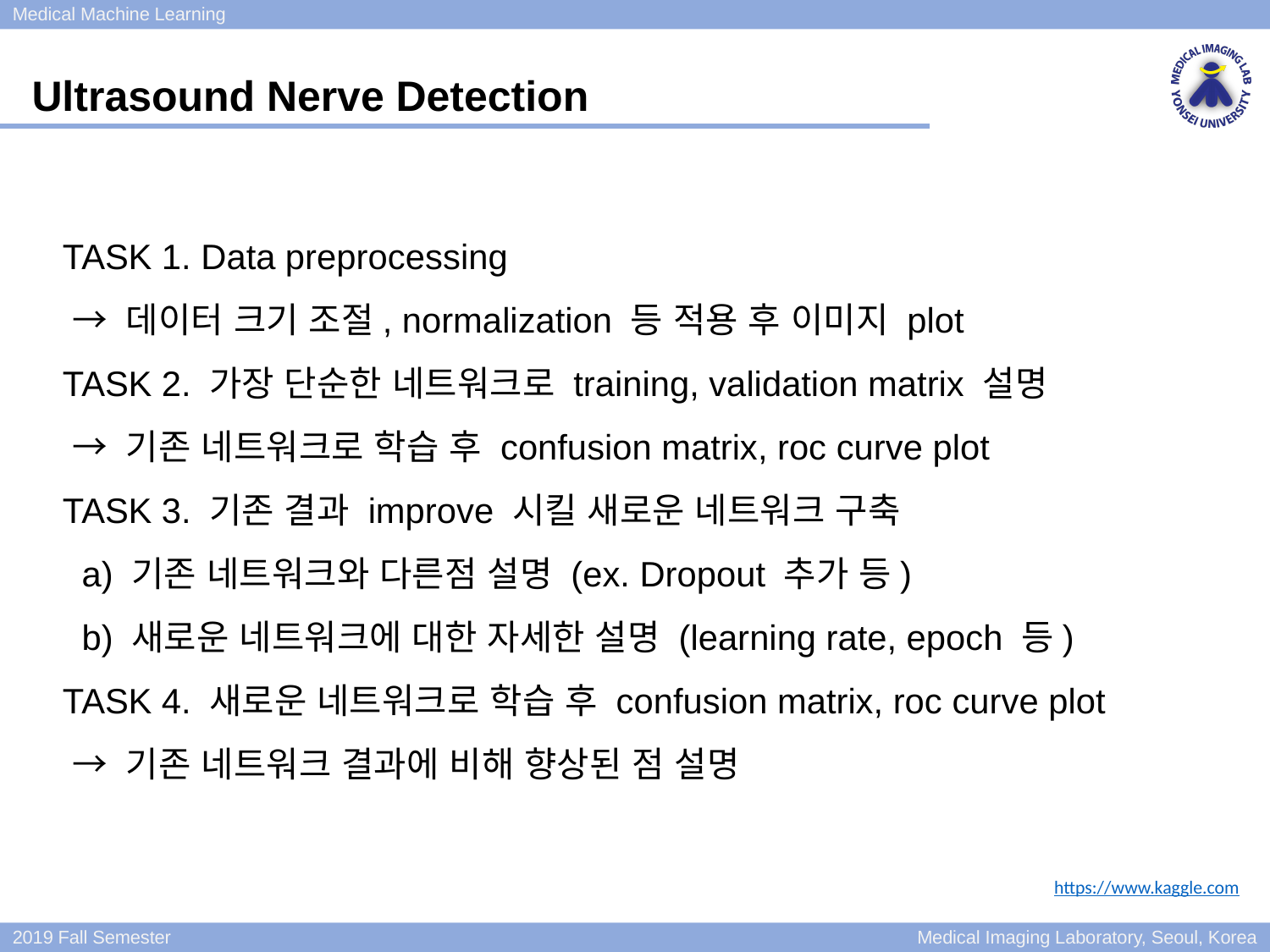

Ultrasound Nerve Detection
TASK 1. Data preprocessing
 → 데이터 크기 조절, normalization 등 적용 후 이미지 plot
TASK 2. 가장 단순한 네트워크로 training, validation matrix 설명
 → 기존 네트워크로 학습 후 confusion matrix, roc curve plot
TASK 3. 기존 결과 improve 시킬 새로운 네트워크 구축
  a) 기존 네트워크와 다른점 설명 (ex. Dropout 추가 등)
  b) 새로운 네트워크에 대한 자세한 설명 (learning rate, epoch 등)
TASK 4. 새로운 네트워크로 학습 후 confusion matrix, roc curve plot
 → 기존 네트워크 결과에 비해 향상된 점 설명
https://www.kaggle.com